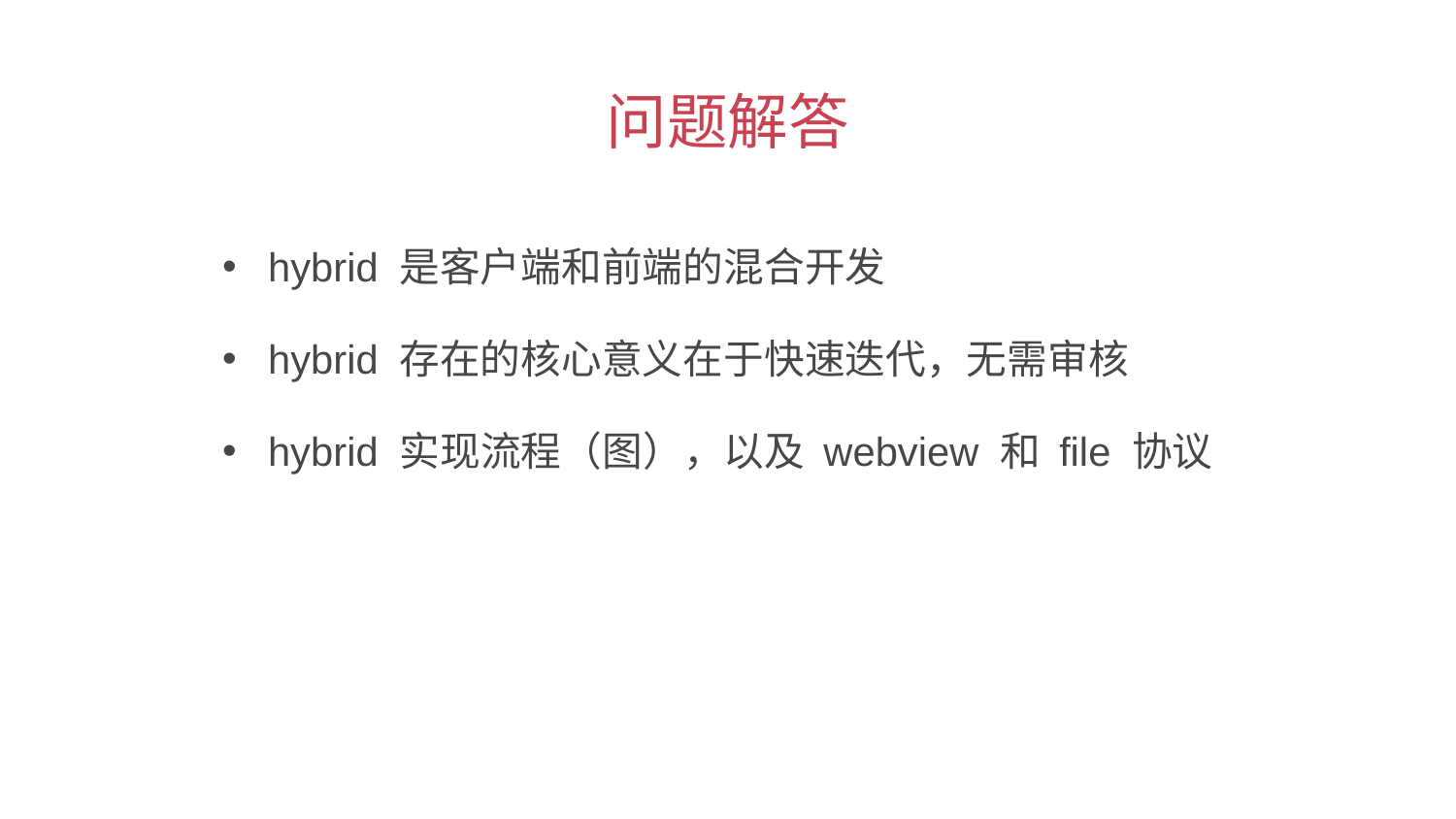

问题解答
 hybrid 是客户端和前端的混合开发
 hybrid 存在的核心意义在于快速迭代，无需审核
 hybrid 实现流程（图），以及 webview 和 file 协议